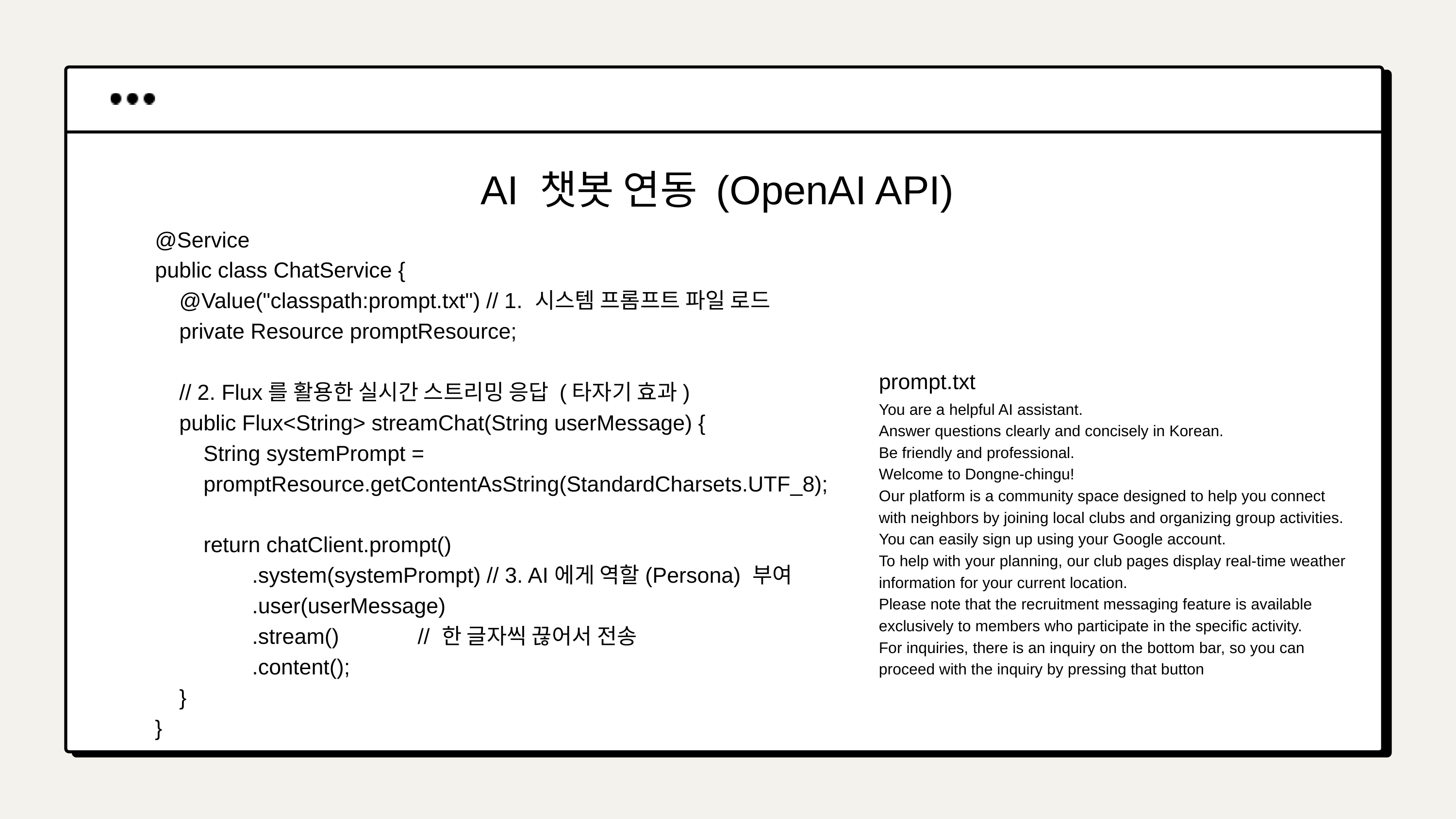

AI 챗봇 연동 (OpenAI API)
@Service
public class ChatService {
    @Value("classpath:prompt.txt") // 1. 시스템 프롬프트 파일 로드
    private Resource promptResource;

    // 2. Flux를 활용한 실시간 스트리밍 응답 (타자기 효과)
    public Flux<String> streamChat(String userMessage) {
        String systemPrompt =
        promptResource.getContentAsString(StandardCharsets.UTF_8);

        return chatClient.prompt()
                .system(systemPrompt) // 3. AI에게 역할(Persona) 부여
                .user(userMessage)
                .stream()             // 한 글자씩 끊어서 전송
                .content();
    }
}
prompt.txt
You are a helpful AI assistant.
Answer questions clearly and concisely in Korean.
Be friendly and professional.
Welcome to Dongne-chingu!
Our platform is a community space designed to help you connect with neighbors by joining local clubs and organizing group activities.
You can easily sign up using your Google account.
To help with your planning, our club pages display real-time weather information for your current location.
Please note that the recruitment messaging feature is available exclusively to members who participate in the specific activity.
For inquiries, there is an inquiry on the bottom bar, so you can proceed with the inquiry by pressing that button